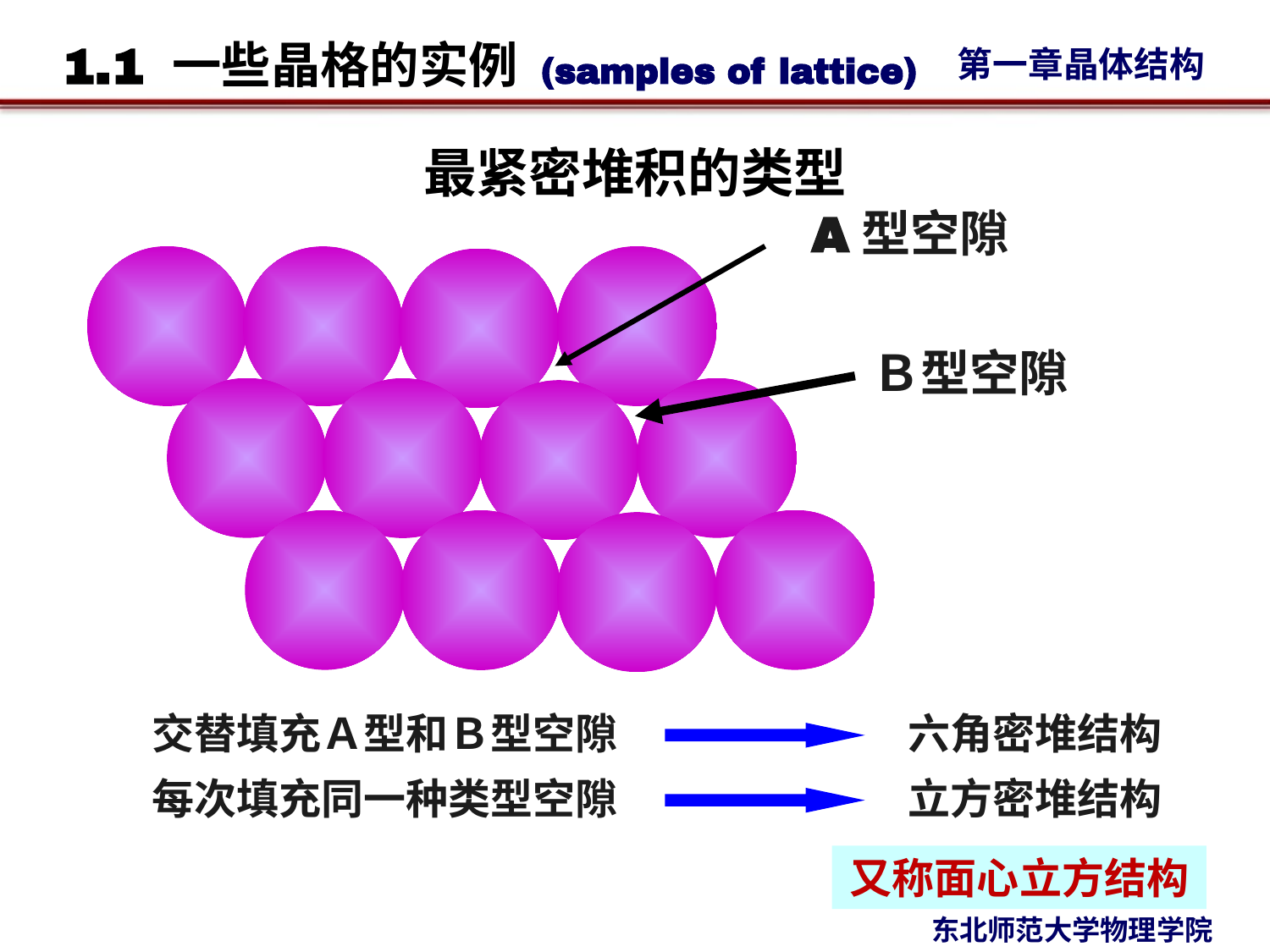

# 最紧密堆积的类型
A型空隙

Ｂ型空隙

交替填充Ａ型和Ｂ型空隙
六角密堆结构

每次填充同一种类型空隙
立方密堆结构

又称面心立方结构